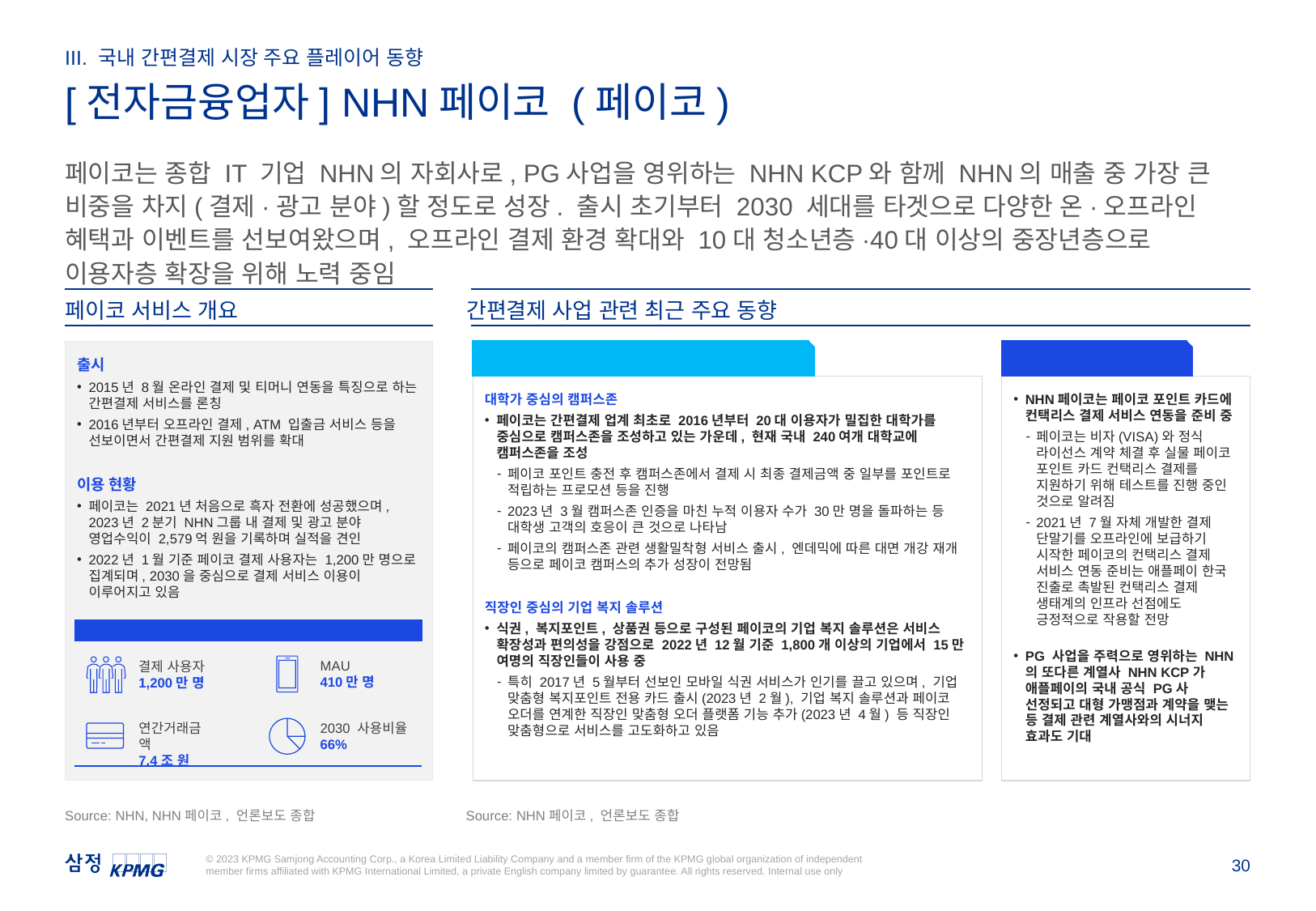

III. 국내 간편결제 시장 주요 플레이어 동향
[전자금융업자] NHN페이코 (페이코)
페이코는 종합 IT 기업 NHN의 자회사로, PG사업을 영위하는 NHN KCP와 함께 NHN의 매출 중 가장 큰 비중을 차지(결제·광고 분야)할 정도로 성장. 출시 초기부터 2030 세대를 타겟으로 다양한 온·오프라인 혜택과 이벤트를 선보여왔으며, 오프라인 결제 환경 확대와 10대 청소년층·40대 이상의 중장년층으로 이용자층 확장을 위해 노력 중임
페이코 서비스 개요
간편결제 사업 관련 최근 주요 동향
2030 정조준하며 오프라인 결제 서비스 확대
컨택리스 결제 선점 노력
출시
2015년 8월 온라인 결제 및 티머니 연동을 특징으로 하는 간편결제 서비스를 론칭
2016년부터 오프라인 결제, ATM 입출금 서비스 등을 선보이면서 간편결제 지원 범위를 확대

이용 현황
페이코는 2021년 처음으로 흑자 전환에 성공했으며, 2023년 2분기 NHN그룹 내 결제 및 광고 분야 영업수익이 2,579억 원을 기록하며 실적을 견인
2022년 1월 기준 페이코 결제 사용자는 1,200만 명으로 집계되며, 2030을 중심으로 결제 서비스 이용이 이루어지고 있음
NHN페이코는 페이코 포인트 카드에 컨택리스 결제 서비스 연동을 준비 중
페이코는 비자(VISA)와 정식 라이선스 계약 체결 후 실물 페이코 포인트 카드 컨택리스 결제를 지원하기 위해 테스트를 진행 중인 것으로 알려짐
2021년 7월 자체 개발한 결제 단말기를 오프라인에 보급하기 시작한 페이코의 컨택리스 결제 서비스 연동 준비는 애플페이 한국 진출로 촉발된 컨택리스 결제 생태계의 인프라 선점에도 긍정적으로 작용할 전망

PG 사업을 주력으로 영위하는 NHN의 또다른 계열사 NHN KCP가 애플페이의 국내 공식 PG사 선정되고 대형 가맹점과 계약을 맺는 등 결제 관련 계열사와의 시너지 효과도 기대
대학가 중심의 캠퍼스존
페이코는 간편결제 업계 최초로 2016년부터 20대 이용자가 밀집한 대학가를 중심으로 캠퍼스존을 조성하고 있는 가운데, 현재 국내 240여개 대학교에 캠퍼스존을 조성
페이코 포인트 충전 후 캠퍼스존에서 결제 시 최종 결제금액 중 일부를 포인트로 적립하는 프로모션 등을 진행
2023년 3월 캠퍼스존 인증을 마친 누적 이용자 수가 30만 명을 돌파하는 등 대학생 고객의 호응이 큰 것으로 나타남
페이코의 캠퍼스존 관련 생활밀착형 서비스 출시, 엔데믹에 따른 대면 개강 재개 등으로 페이코 캠퍼스의 추가 성장이 전망됨

직장인 중심의 기업 복지 솔루션
식권, 복지포인트, 상품권 등으로 구성된 페이코의 기업 복지 솔루션은 서비스 확장성과 편의성을 강점으로 2022년 12월 기준 1,800개 이상의 기업에서 15만 여명의 직장인들이 사용 중
특히 2017년 5월부터 선보인 모바일 식권 서비스가 인기를 끌고 있으며, 기업 맞춤형 복지포인트 전용 카드 출시(2023년 2월), 기업 복지 솔루션과 페이코 오더를 연계한 직장인 맞춤형 오더 플랫폼 기능 추가(2023년 4월) 등 직장인 맞춤형으로 서비스를 고도화하고 있음
페이코 이용 현황 (2022년 1월 기준)

MAU
410만 명
결제 사용자
1,200만 명

연간거래금액
7.4조 원
2030 사용비율
66%

Source: NHN, NHN페이코, 언론보도 종합
Source: NHN페이코, 언론보도 종합